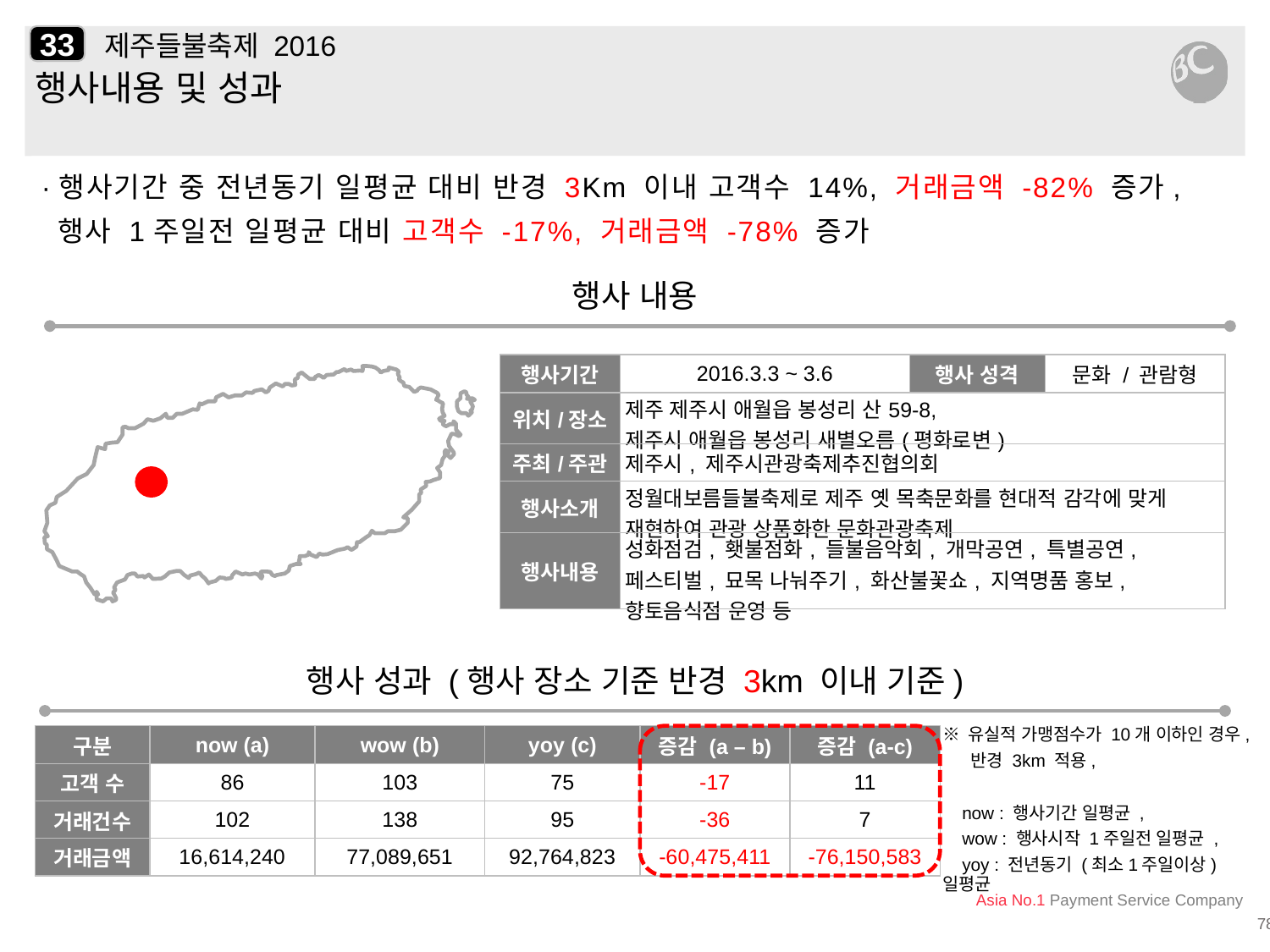

33
# 제주들불축제 2016
행사내용 및 성과
·행사기간 중 전년동기 일평균 대비 반경 3Km 이내 고객수 14%, 거래금액 -82% 증가,
 행사 1주일전 일평균 대비 고객수 -17%, 거래금액 -78% 증가
행사 내용
| 행사기간 | 2016.3.3 ~ 3.6 | 행사 성격 | 문화 / 관람형 |
| --- | --- | --- | --- |
| 위치/장소 | 제주 제주시 애월읍 봉성리 산59-8, 제주시 애월읍 봉성리 새별오름(평화로변) |  |  |
| 주최/주관 | 제주시, 제주시관광축제추진협의회 |  |  |
| 행사소개 | 정월대보름들불축제로 제주 옛 목축문화를 현대적 감각에 맞게 재현하여 관광 상품화한 문화관광축제 |  |  |
| 행사내용 | 성화점검, 횃불점화, 들불음악회, 개막공연, 특별공연, 페스티벌, 묘목 나눠주기, 화산불꽃쇼, 지역명품 홍보, 향토음식점 운영 등 |  |  |

행사 성과 (행사 장소 기준 반경 3km 이내 기준)
| 구분 | now (a) | wow (b) | yoy (c) | 증감 (a – b) | 증감 (a-c) |
| --- | --- | --- | --- | --- | --- |
| 고객 수 | 86 | 103 | 75 | -17 | 11 |
| 거래건수 | 102 | 138 | 95 | -36 | 7 |
| 거래금액 | 16,614,240 | 77,089,651 | 92,764,823 | -60,475,411 | -76,150,583 |

※ 유실적 가맹점수가 10개 이하인 경우,
     반경 3km 적용,

    now : 행사기간 일평균 ,
    wow : 행사시작 1주일전 일평균 ,
    yoy : 전년동기 (최소1주일이상) 일평균